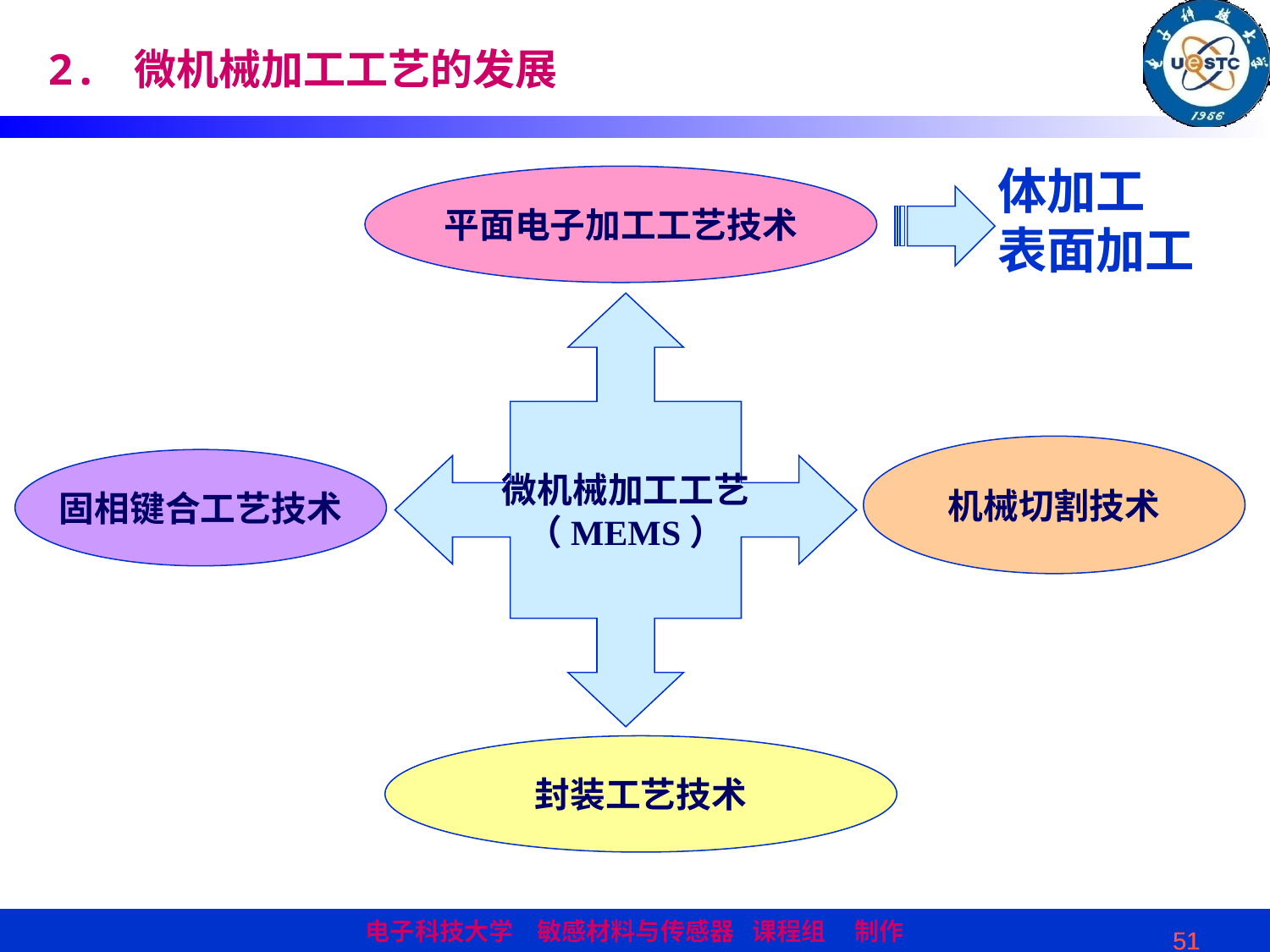

2. 微机械加工工艺的发展
体加工
表面加工
平面电子加工工艺技术

微机械加工工艺
（MEMS）
机械切割技术
固相键合工艺技术
封装工艺技术
51
51